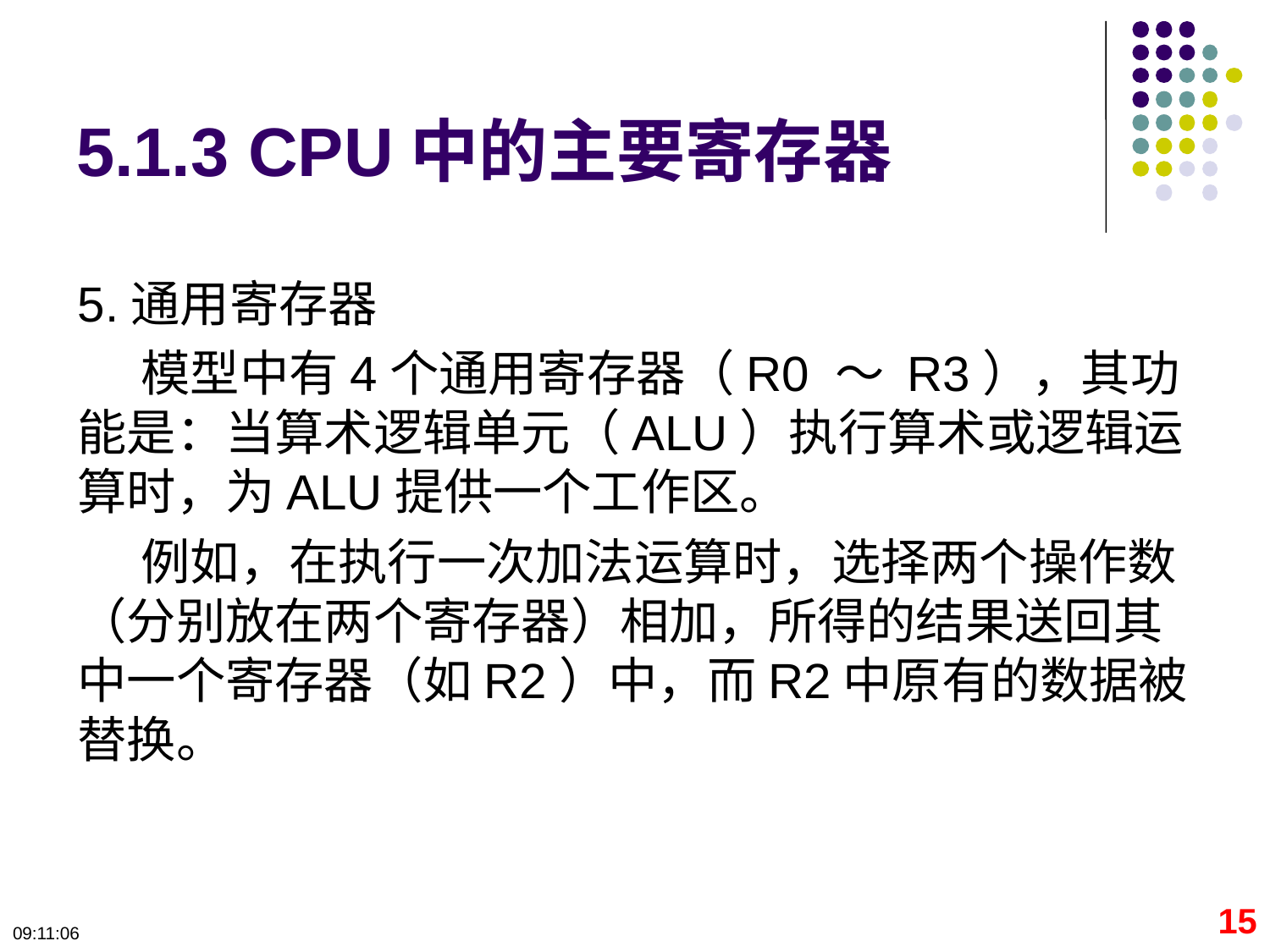

# 5.1.3 CPU中的主要寄存器
5.通用寄存器
模型中有4个通用寄存器（R0 ～ R3），其功能是：当算术逻辑单元（ALU）执行算术或逻辑运算时，为ALU提供一个工作区。
例如，在执行一次加法运算时，选择两个操作数（分别放在两个寄存器）相加，所得的结果送回其中一个寄存器（如R2）中，而R2中原有的数据被替换。
15
09:11:06